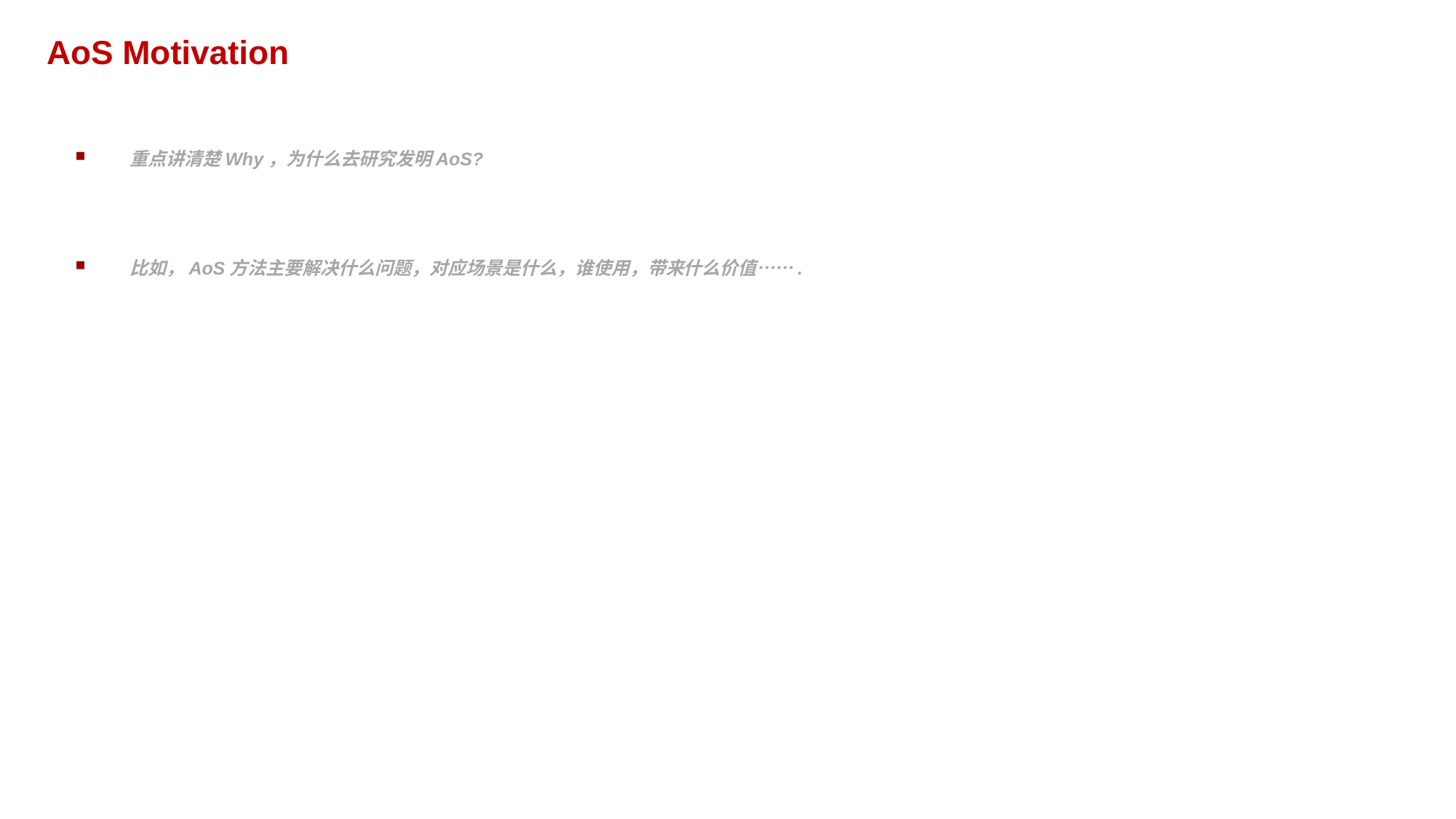

# AoS Motivation
重点讲清楚Why，为什么去研究发明AoS?

比如，AoS方法主要解决什么问题，对应场景是什么，谁使用，带来什么价值…….